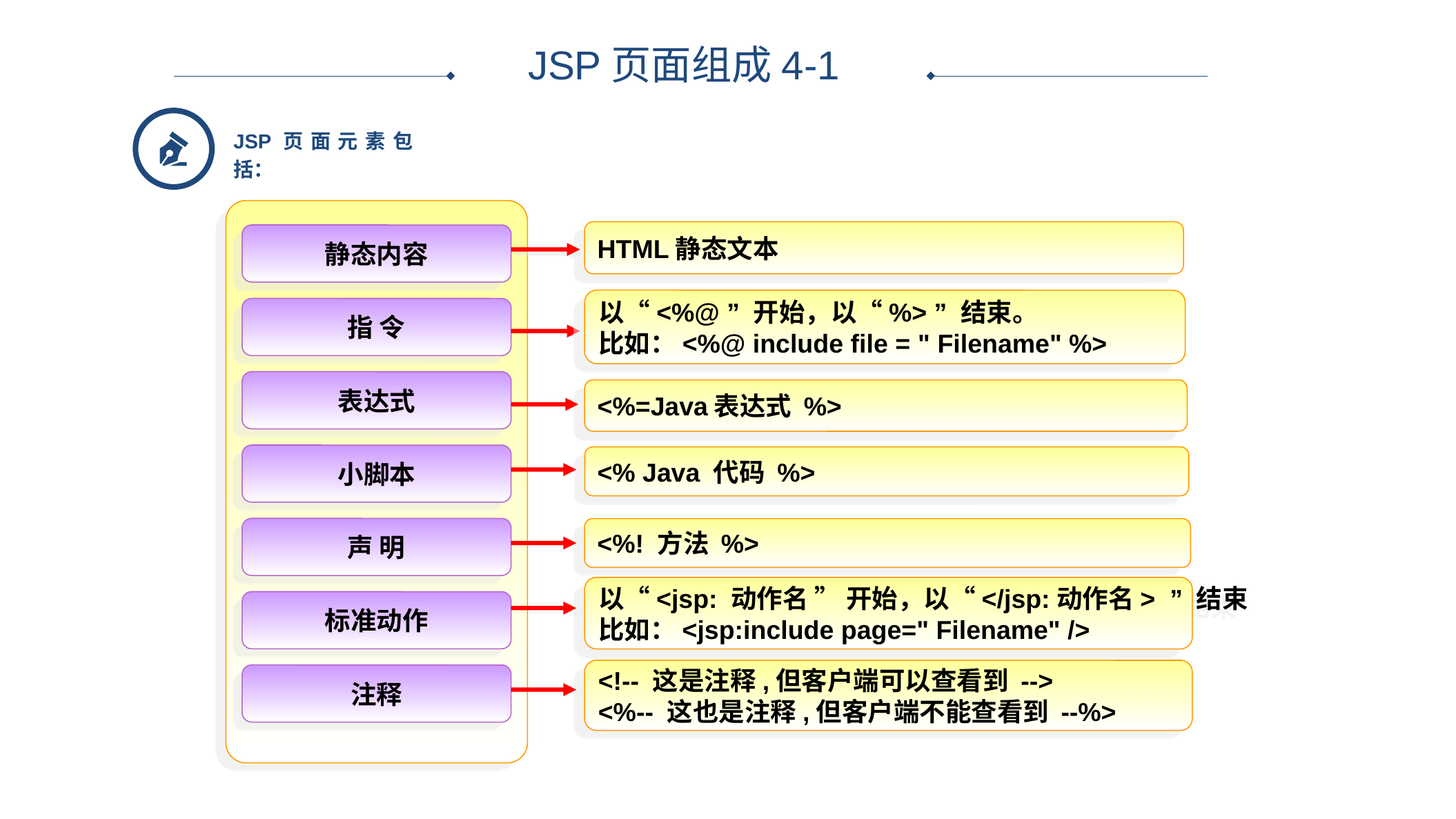

JSP页面组成4-1

JSP页面元素包括：

HTML静态文本
静态内容

以“<%@ ” 开始，以“%> ” 结束。
比如：<%@ include file = " Filename" %>
指 令

表达式
<%=Java表达式 %>

小脚本
<% Java 代码 %>

声 明
<%! 方法 %>

以“<jsp: 动作名 ” 开始，以“</jsp:动作名>  ” 结束
比如：<jsp:include page=" Filename" />
标准动作

<!-- 这是注释,但客户端可以查看到 -->
<%-- 这也是注释,但客户端不能查看到 --%>
注释